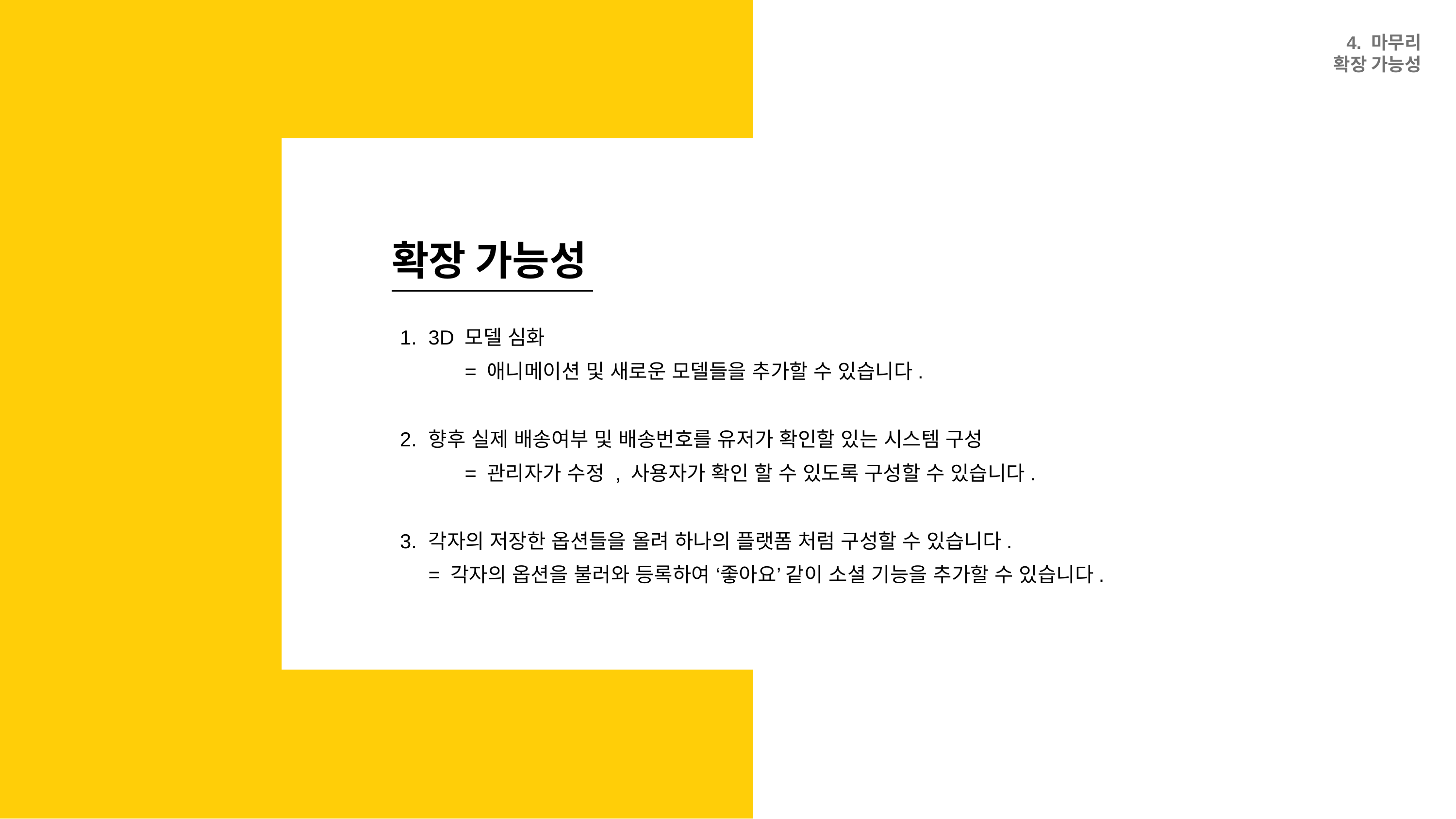

4. 마무리
확장 가능성

확장 가능성
3D 모델 심화
	= 애니메이션 및 새로운 모델들을 추가할 수 있습니다.

향후 실제 배송여부 및 배송번호를 유저가 확인할 있는 시스템 구성
	= 관리자가 수정 , 사용자가 확인 할 수 있도록 구성할 수 있습니다.

각자의 저장한 옵션들을 올려 하나의 플랫폼 처럼 구성할 수 있습니다.
= 각자의 옵션을 불러와 등록하여 ‘좋아요’ 같이 소셜 기능을 추가할 수 있습니다.